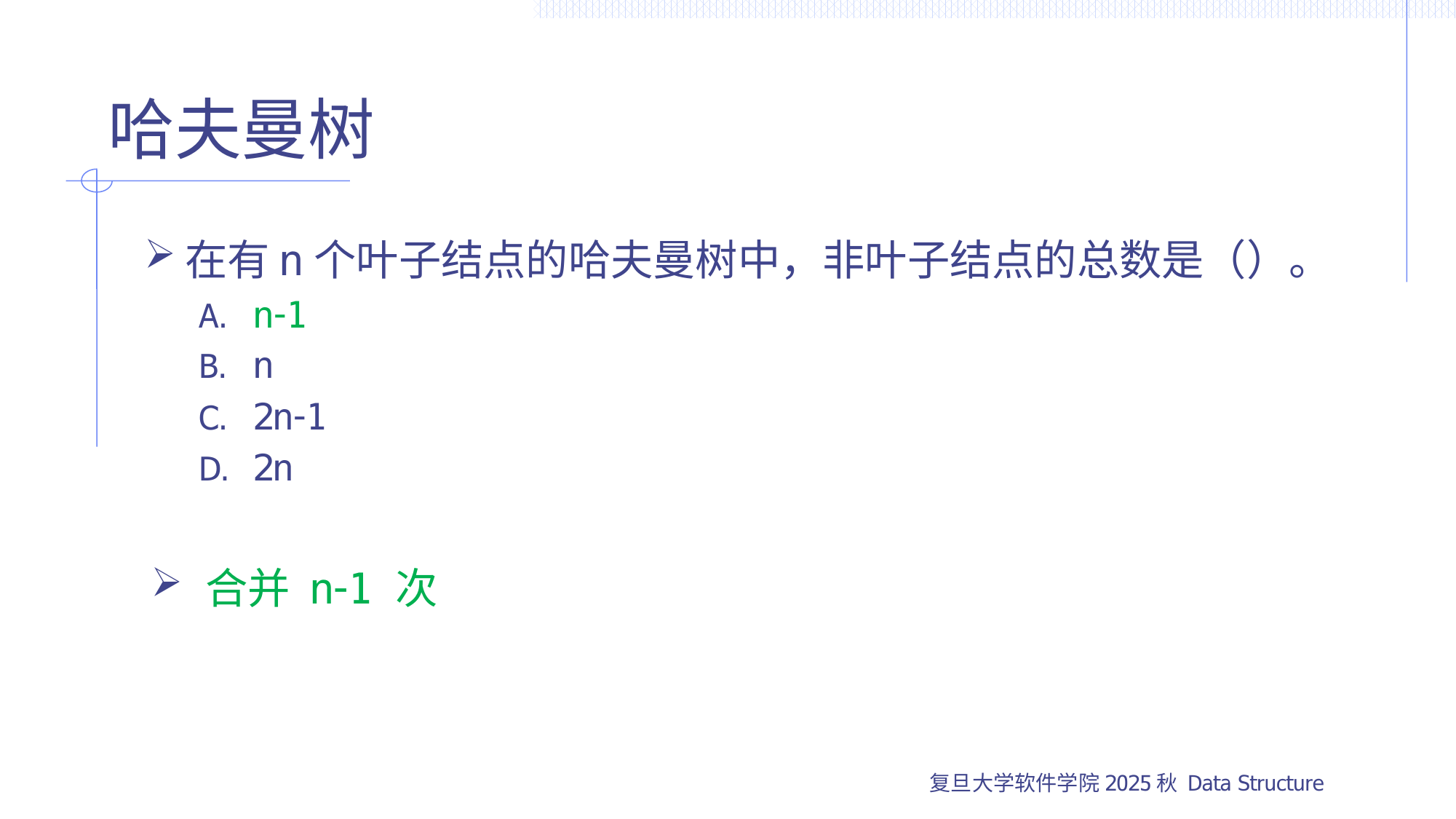

# 哈夫曼树
在有n个叶子结点的哈夫曼树中，非叶子结点的总数是（）。
n-1
n
2n-1
2n

合并 n-1 次